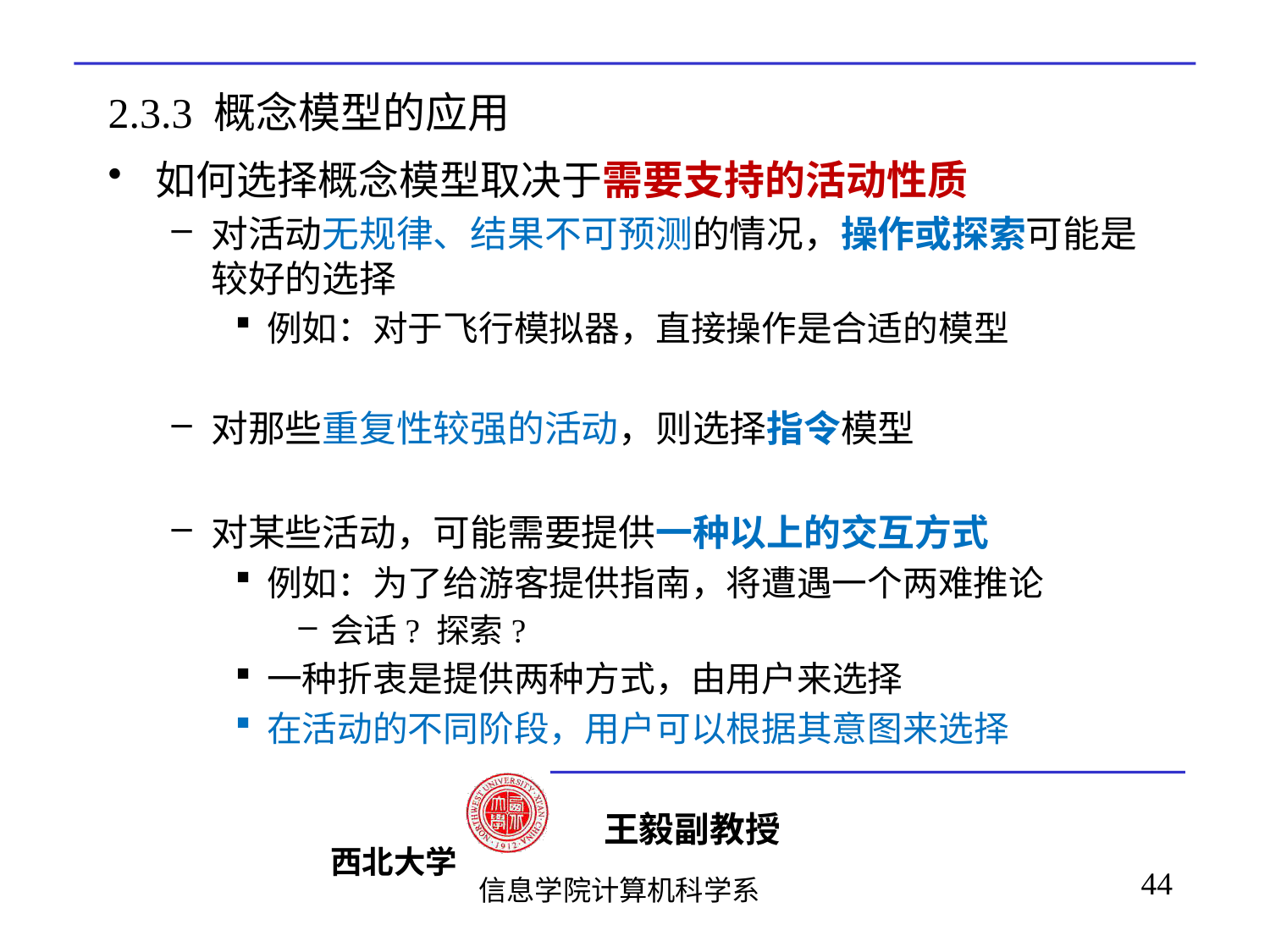

# 2.3.3 概念模型的应用
如何选择概念模型取决于需要支持的活动性质
对活动无规律、结果不可预测的情况，操作或探索可能是较好的选择
例如：对于飞行模拟器，直接操作是合适的模型

对那些重复性较强的活动，则选择指令模型

对某些活动，可能需要提供一种以上的交互方式
例如：为了给游客提供指南，将遭遇一个两难推论
会话? 探索?
一种折衷是提供两种方式，由用户来选择
在活动的不同阶段，用户可以根据其意图来选择
44